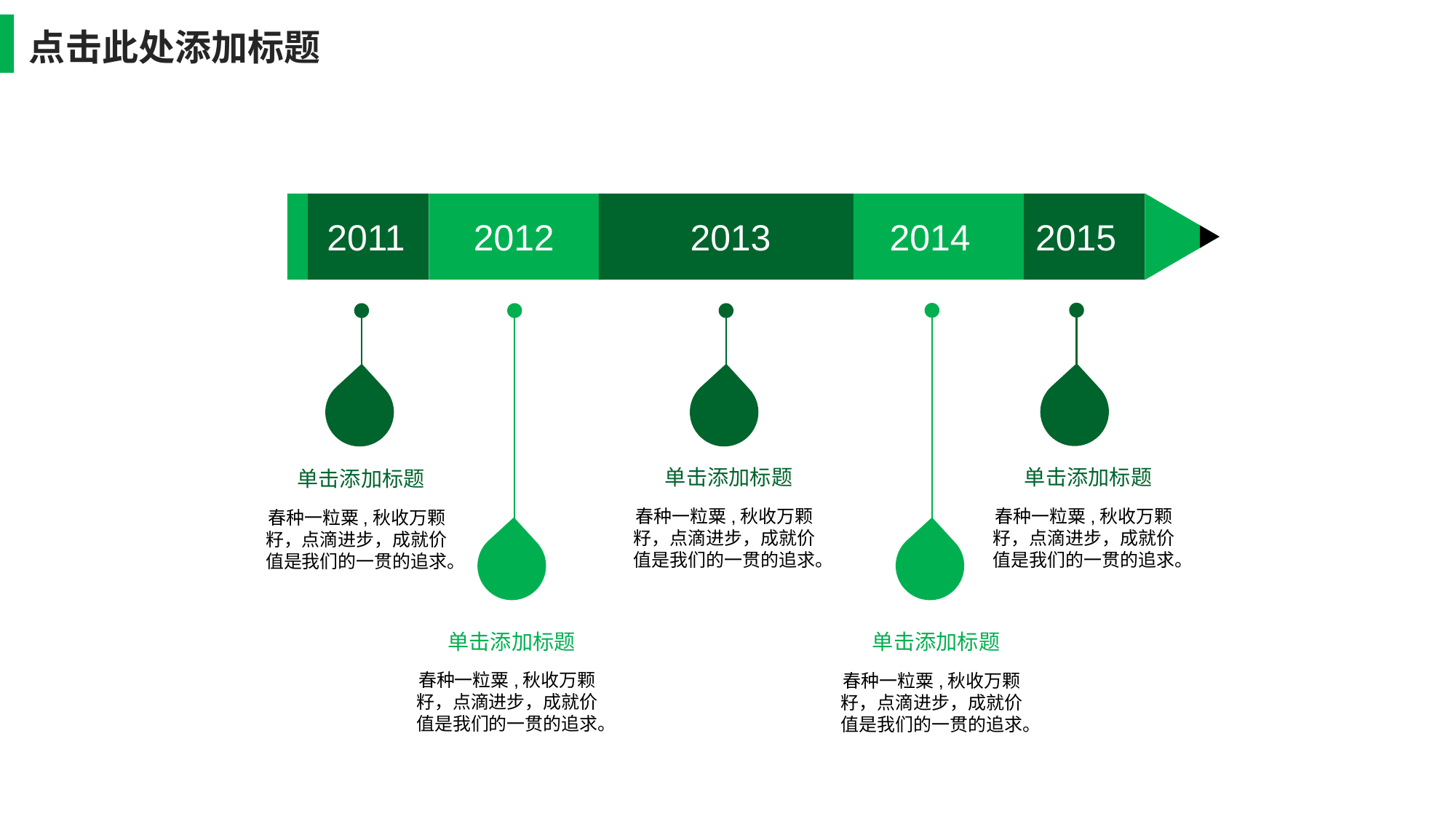

点击此处添加标题

2014
2015
2011
2012
2013

单击添加标题
单击添加标题
单击添加标题
春种一粒粟,秋收万颗籽，点滴进步，成就价值是我们的一贯的追求。
春种一粒粟,秋收万颗籽，点滴进步，成就价值是我们的一贯的追求。
春种一粒粟,秋收万颗籽，点滴进步，成就价值是我们的一贯的追求。

单击添加标题
单击添加标题
春种一粒粟,秋收万颗籽，点滴进步，成就价值是我们的一贯的追求。
春种一粒粟,秋收万颗籽，点滴进步，成就价值是我们的一贯的追求。